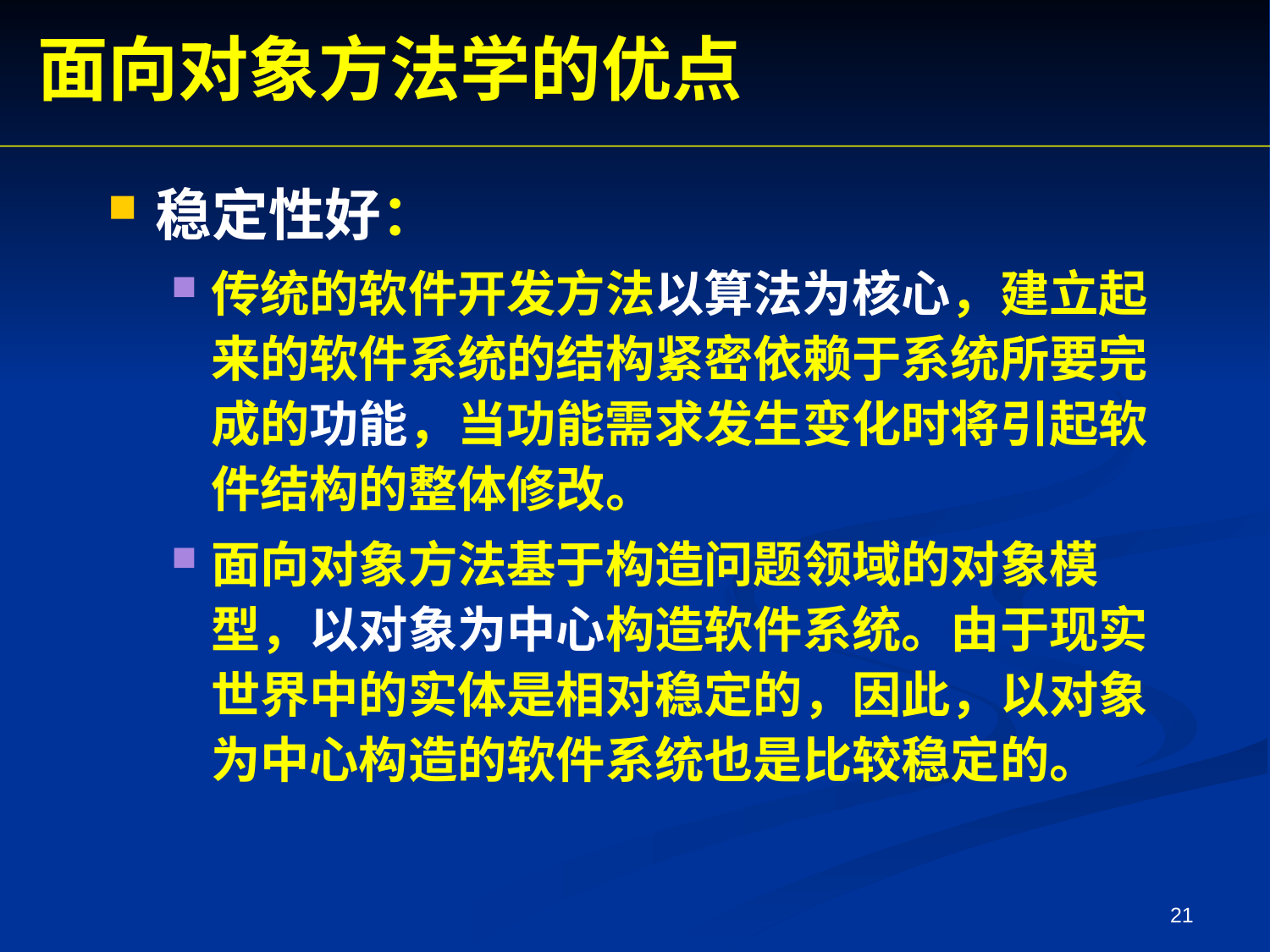

面向对象方法学的优点

稳定性好：
传统的软件开发方法以算法为核心，建立起来的软件系统的结构紧密依赖于系统所要完成的功能，当功能需求发生变化时将引起软件结构的整体修改。
面向对象方法基于构造问题领域的对象模型，以对象为中心构造软件系统。由于现实世界中的实体是相对稳定的，因此，以对象为中心构造的软件系统也是比较稳定的。
21